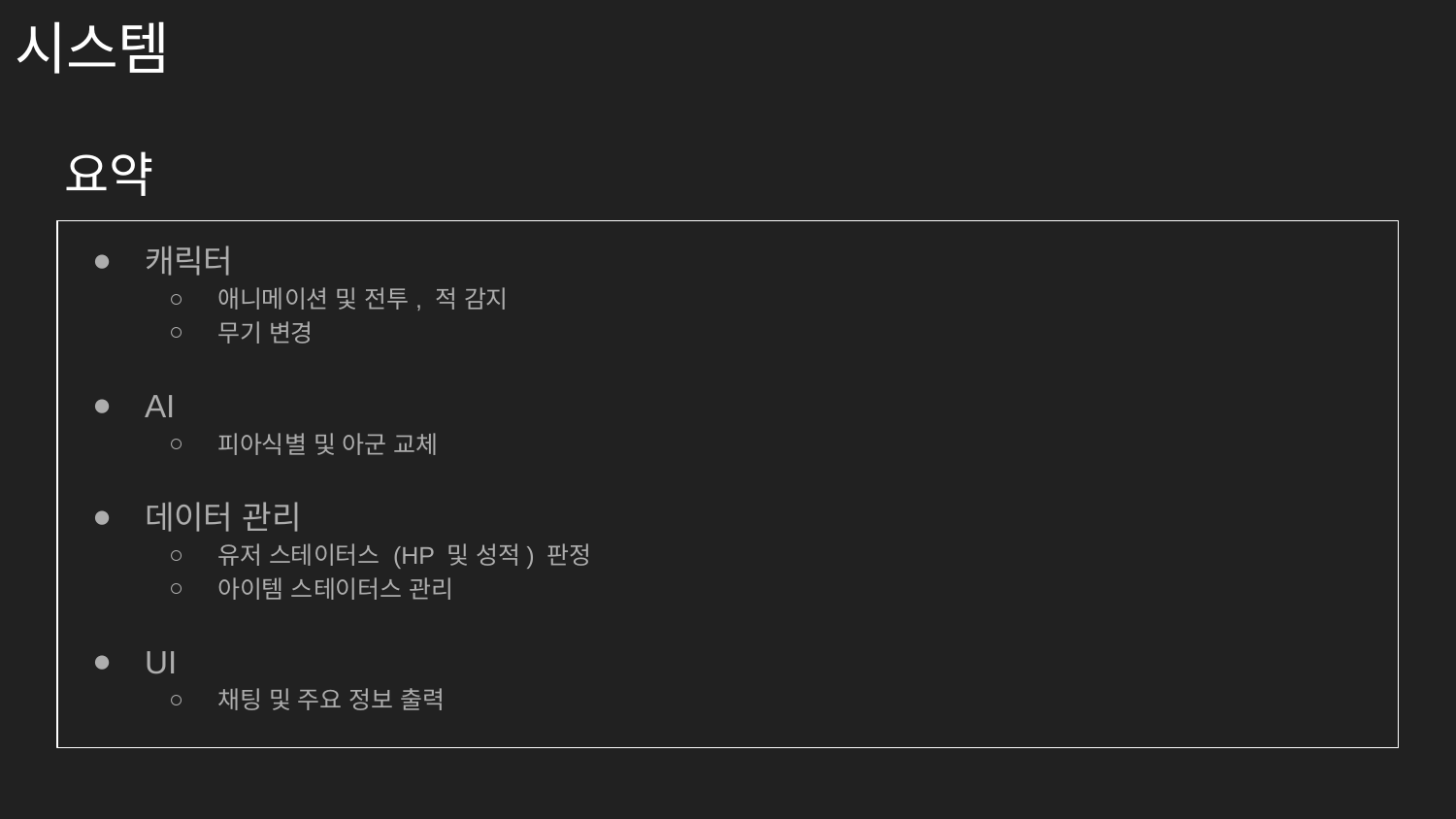

# 시스템
요약
캐릭터
애니메이션 및 전투, 적 감지
무기 변경
AI
피아식별 및 아군 교체
데이터 관리
유저 스테이터스 (HP 및 성적) 판정
아이템 스테이터스 관리
UI
채팅 및 주요 정보 출력